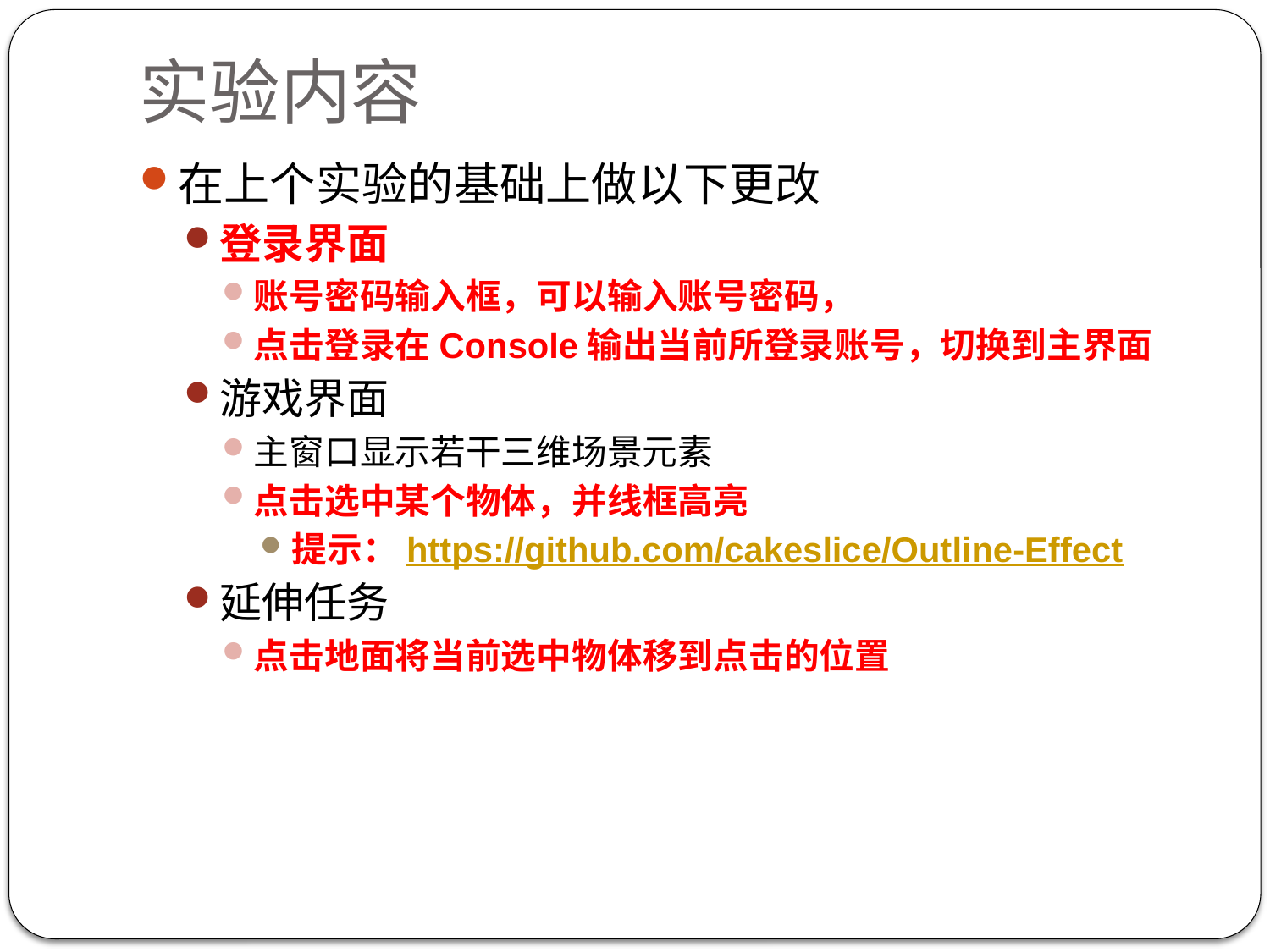

# 实验内容
在上个实验的基础上做以下更改
登录界面
账号密码输入框，可以输入账号密码，
点击登录在Console输出当前所登录账号，切换到主界面
游戏界面
主窗口显示若干三维场景元素
点击选中某个物体，并线框高亮
提示：https://github.com/cakeslice/Outline-Effect
延伸任务
点击地面将当前选中物体移到点击的位置